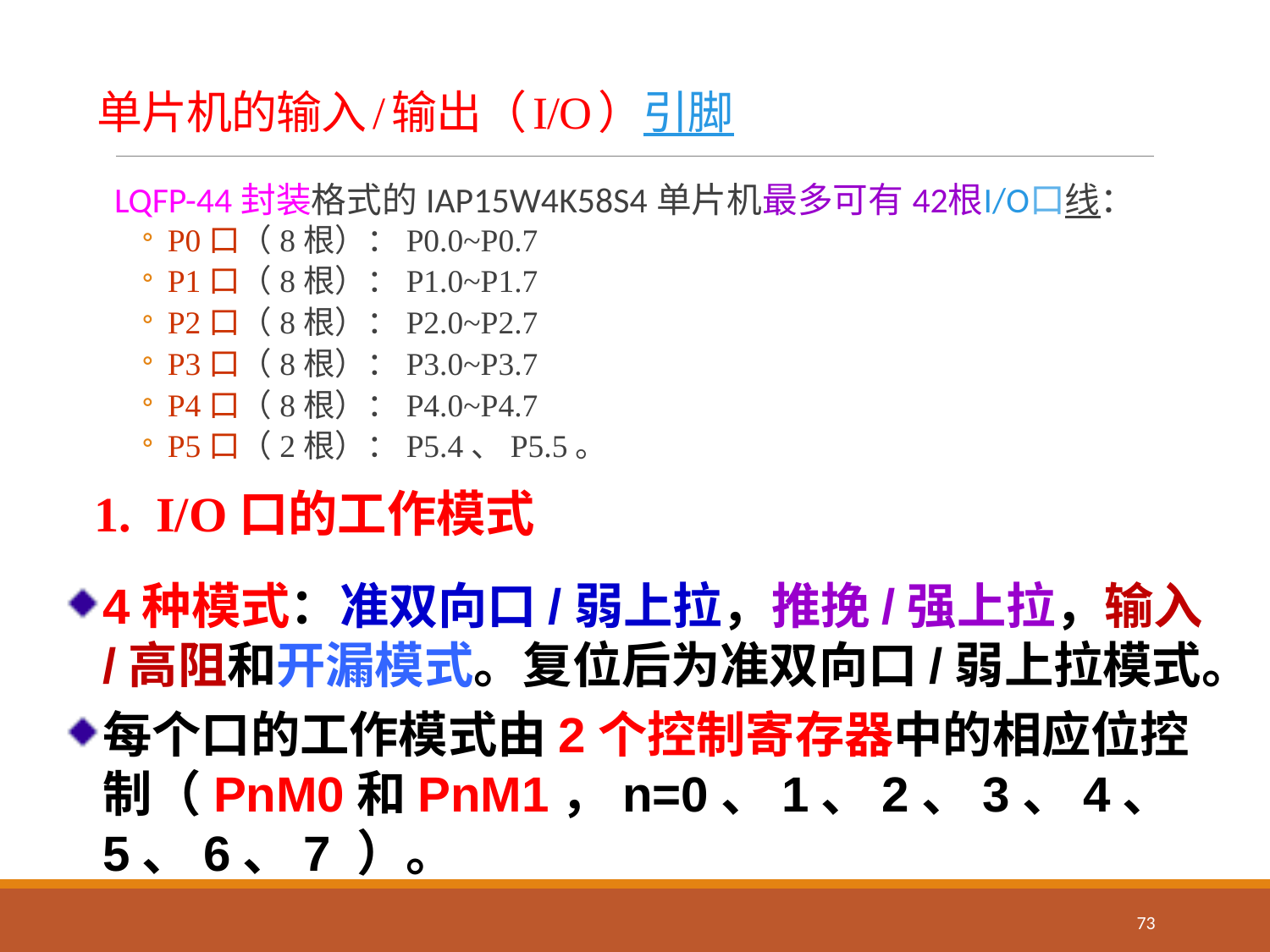

# 单片机的输入/输出（I/O）引脚
LQFP-44封装格式的IAP15W4K58S4单片机最多可有42根I/O口线：
P0口（8根）：P0.0~P0.7
P1口（8根）：P1.0~P1.7
P2口（8根）：P2.0~P2.7
P3口（8根）：P3.0~P3.7
P4口（8根）：P4.0~P4.7
P5口（2根）：P5.4、P5.5。
1.  I/O口的工作模式
4种模式：准双向口/弱上拉，推挽/强上拉，输入/高阻和开漏模式。复位后为准双向口/弱上拉模式。
每个口的工作模式由2个控制寄存器中的相应位控制（PnM0和PnM1，n=0、1、2、3、4、5、6、7 ）。

73